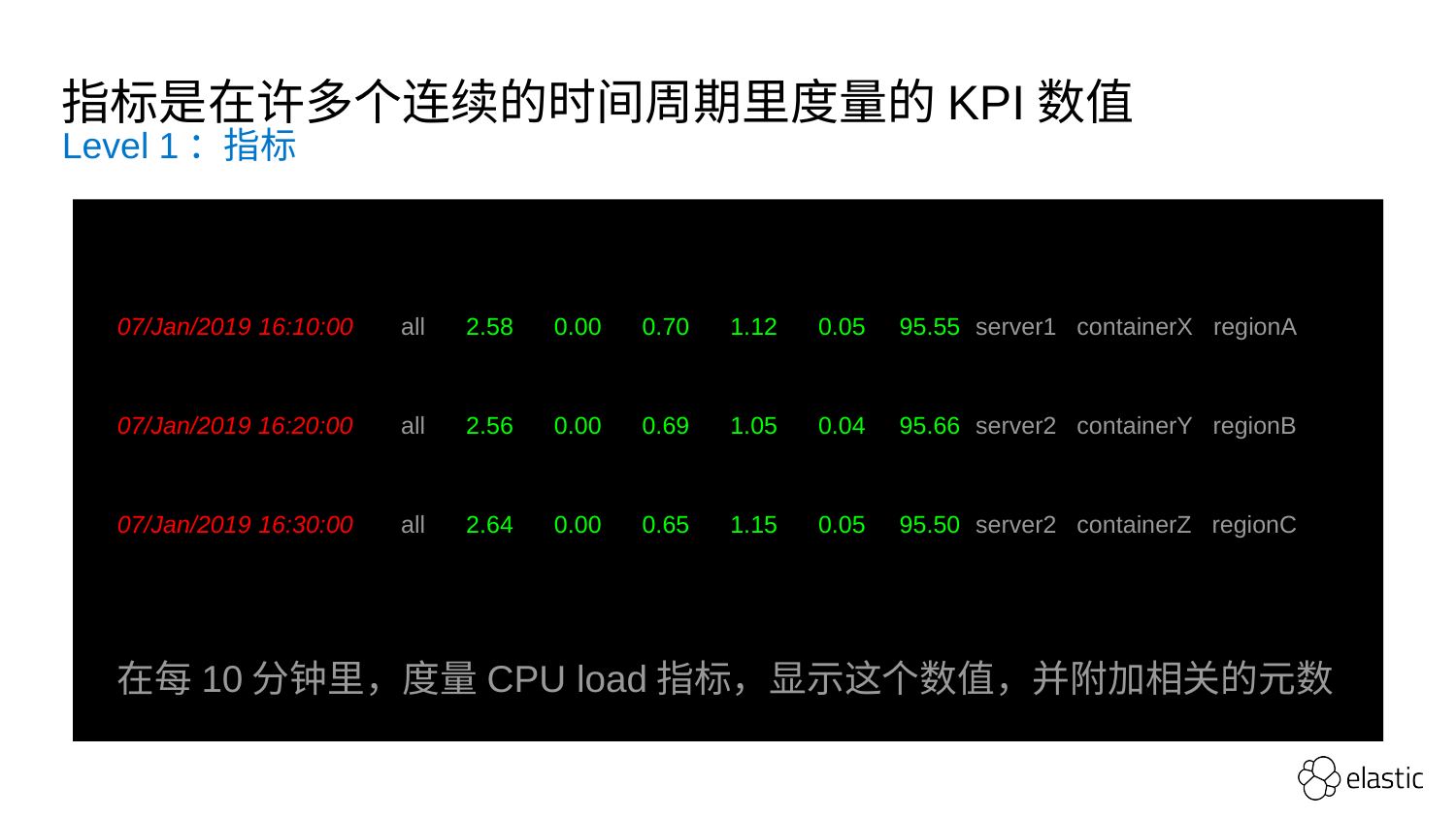

# 指标是在许多个连续的时间周期里度量的KPI数值
Level 1：指标
07/Jan/2019 16:10:00       all      2.58      0.00      0.70      1.12      0.05     95.55  server1   containerX   regionA
07/Jan/2019 16:20:00       all      2.56      0.00      0.69      1.05      0.04     95.66  server2   containerY   regionB
07/Jan/2019 16:30:00       all      2.64      0.00      0.65      1.15      0.05     95.50  server2   containerZ   regionC
在每10分钟里，度量CPU load指标，显示这个数值，并附加相关的元数据